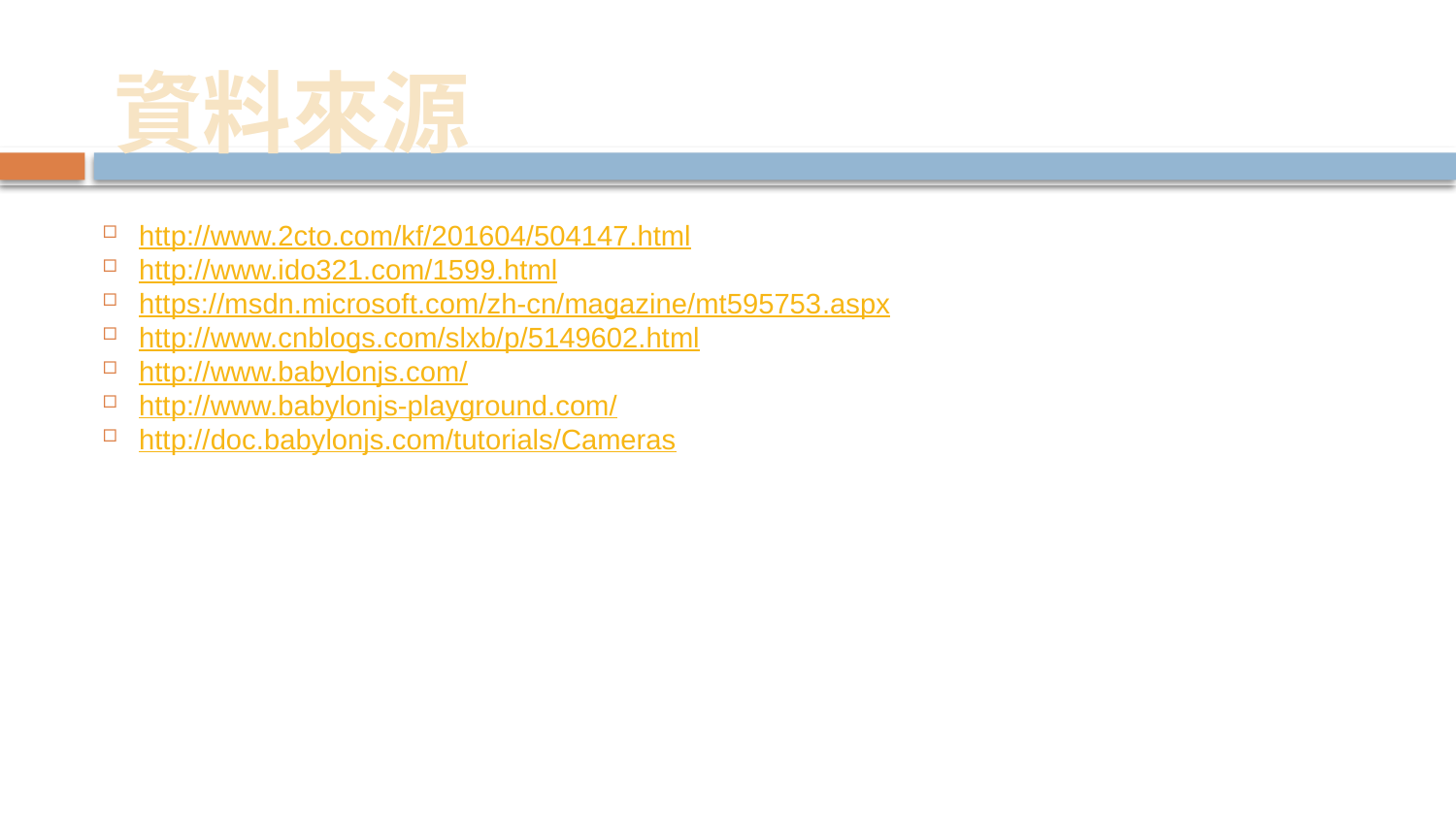

# 資料來源
http://www.2cto.com/kf/201604/504147.html
http://www.ido321.com/1599.html
https://msdn.microsoft.com/zh-cn/magazine/mt595753.aspx
http://www.cnblogs.com/slxb/p/5149602.html
http://www.babylonjs.com/
http://www.babylonjs-playground.com/
http://doc.babylonjs.com/tutorials/Cameras